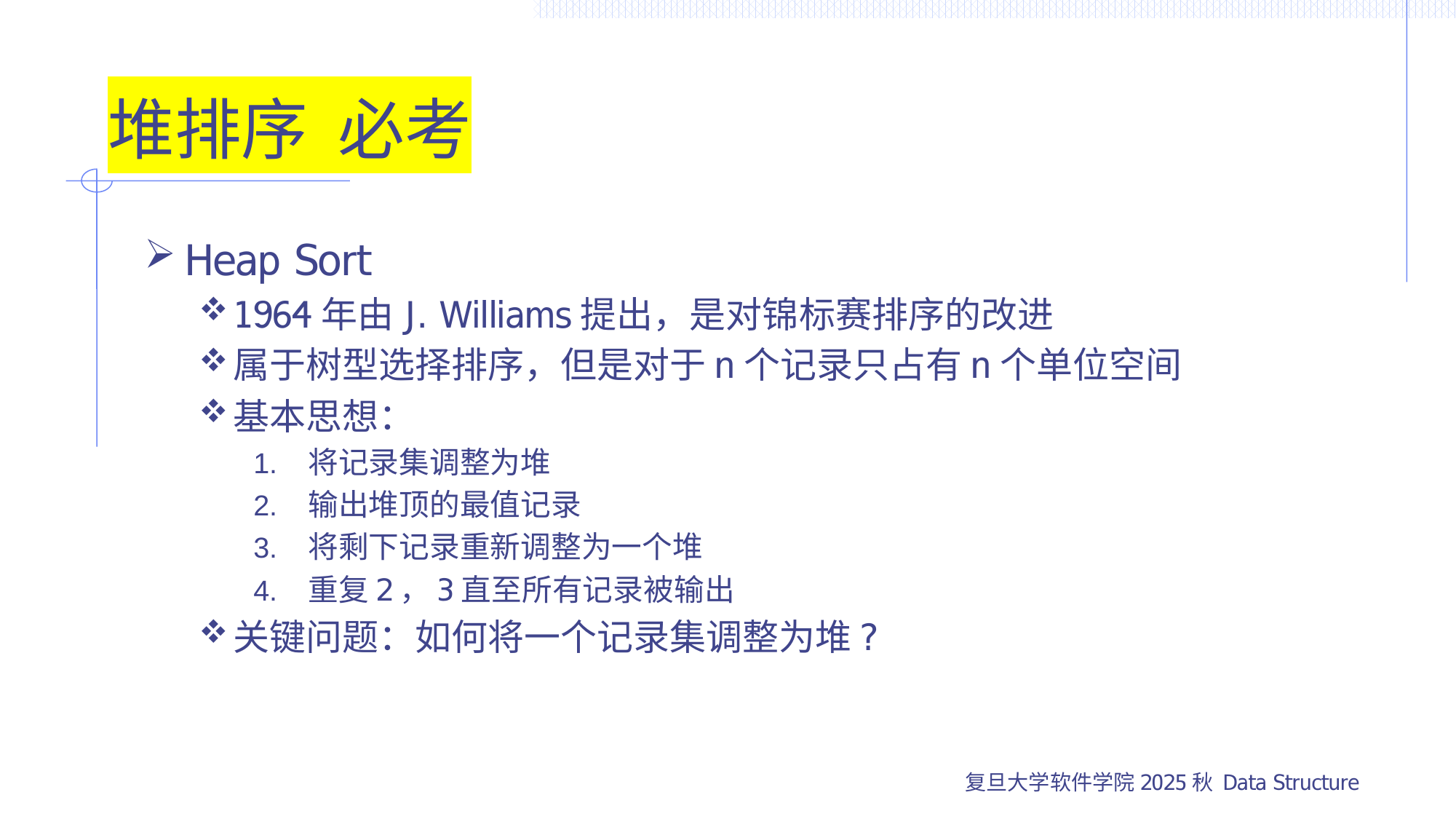

# 堆排序  必考
Heap Sort
1964年由J. Williams提出，是对锦标赛排序的改进
属于树型选择排序，但是对于n个记录只占有n个单位空间
基本思想：
将记录集调整为堆
输出堆顶的最值记录
将剩下记录重新调整为一个堆
重复2，3直至所有记录被输出
关键问题：如何将一个记录集调整为堆?